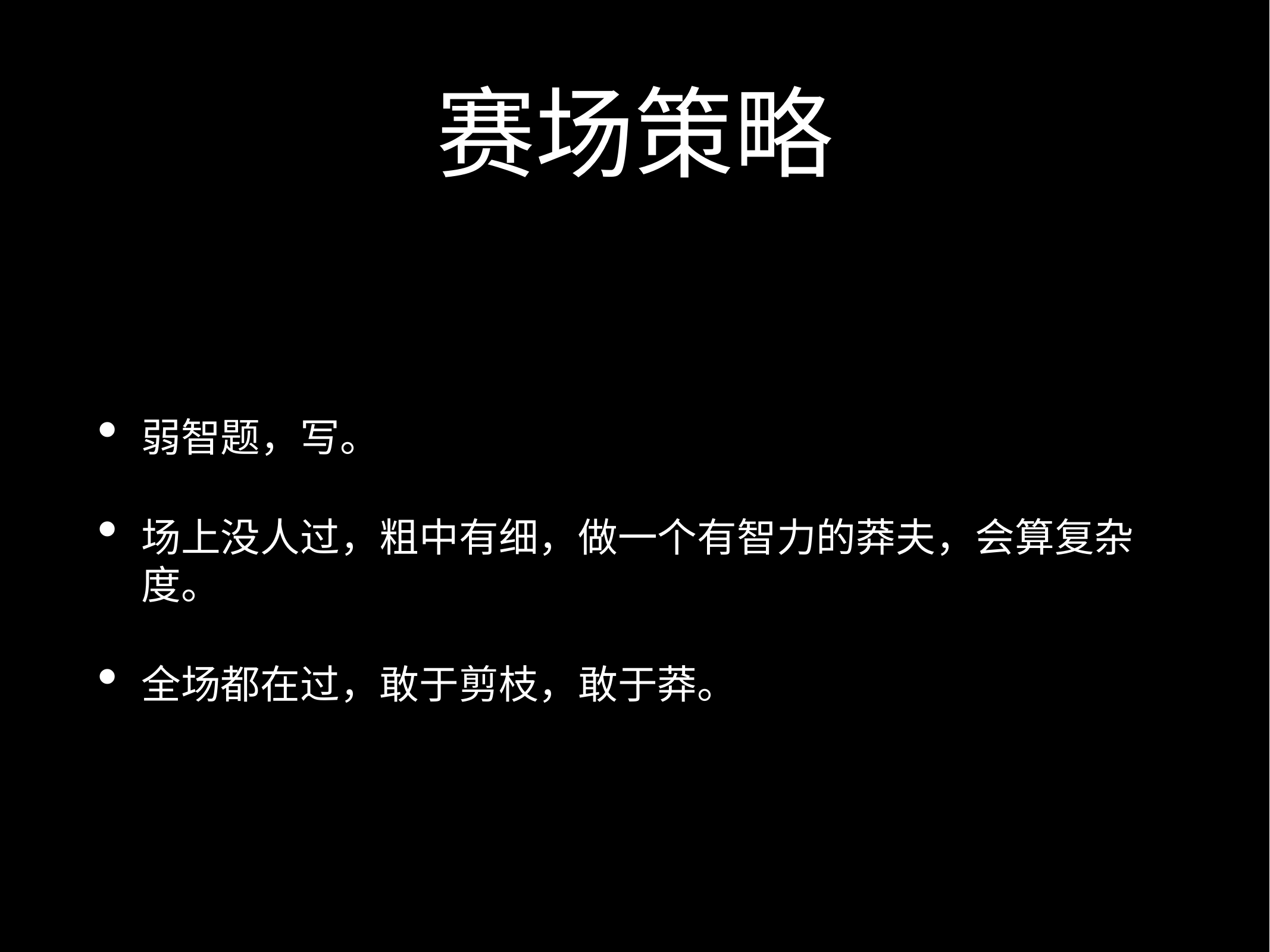

# 赛场策略
弱智题，写。
场上没人过，粗中有细，做一个有智力的莽夫，会算复杂度。
全场都在过，敢于剪枝，敢于莽。